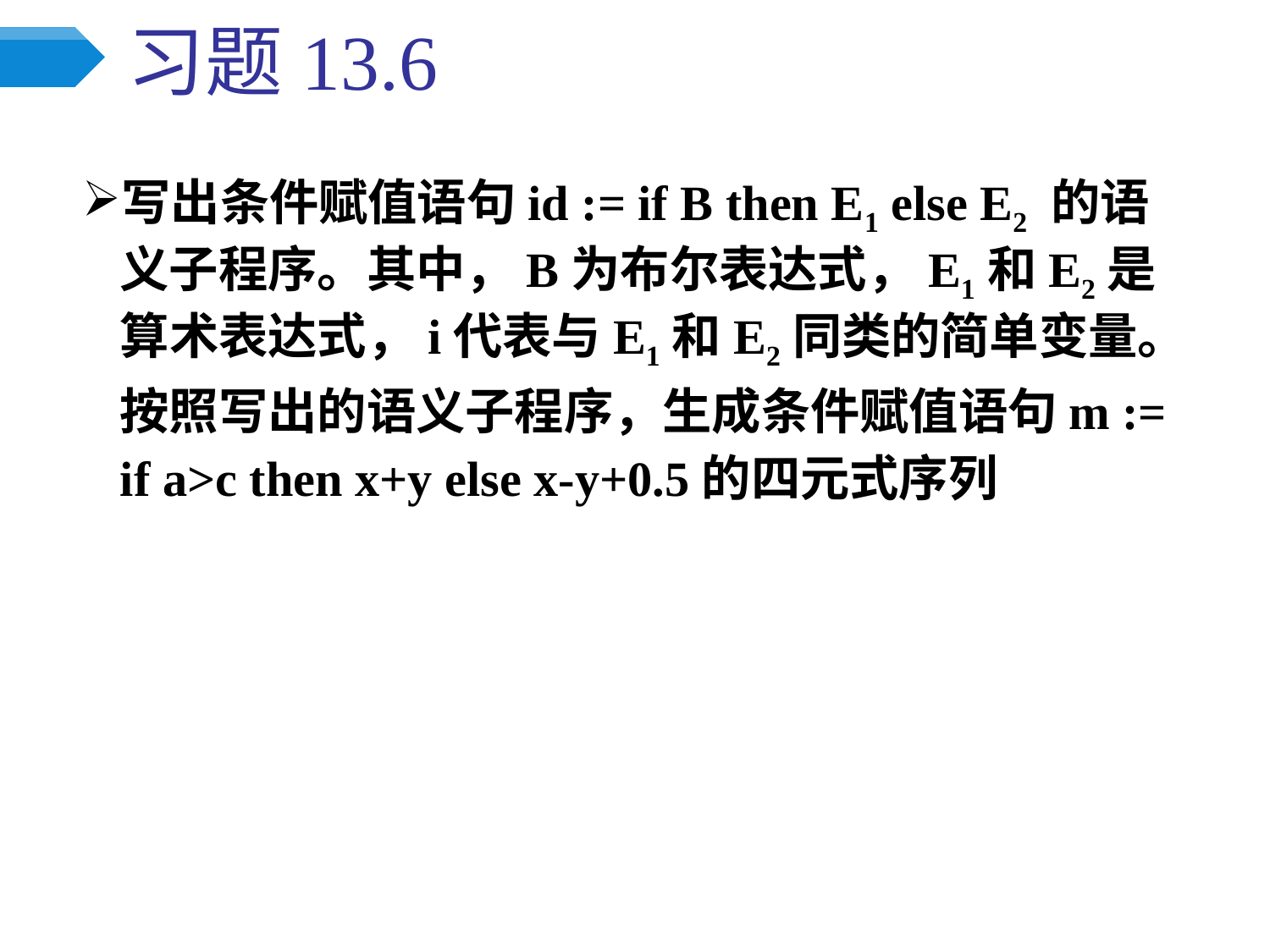

# 习题13.6
写出条件赋值语句id := if B then E1 else E2 的语义子程序。其中，B为布尔表达式，E1和E2是算术表达式，i代表与E1和E2同类的简单变量。按照写出的语义子程序，生成条件赋值语句m := if a>c then x+y else x-y+0.5的四元式序列